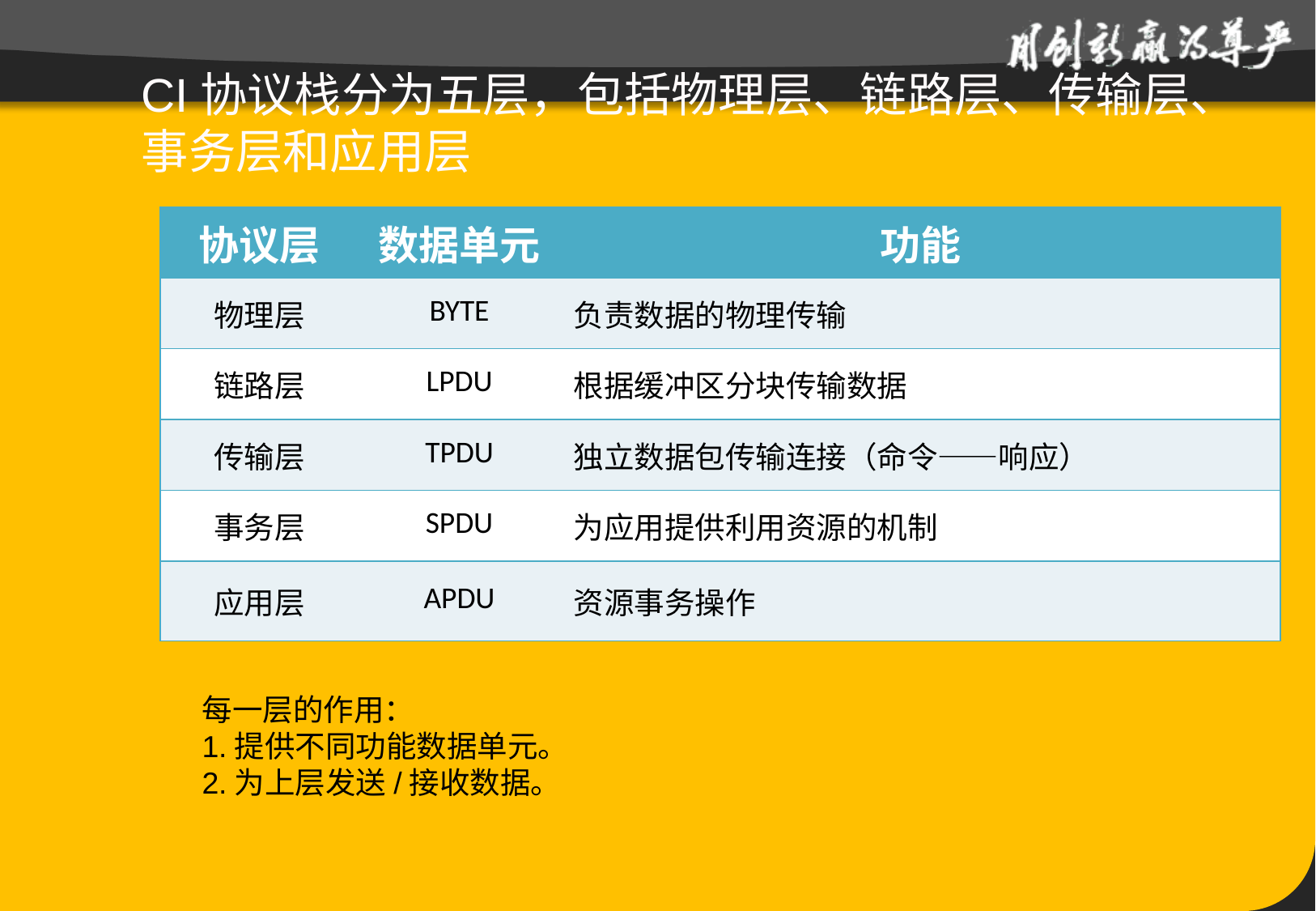

# CI协议栈分为五层，包括物理层、链路层、传输层、事务层和应用层
| 协议层 | 数据单元 | 功能 |
| --- | --- | --- |
| 物理层 | BYTE | 负责数据的物理传输 |
| 链路层 | LPDU | 根据缓冲区分块传输数据 |
| 传输层 | TPDU | 独立数据包传输连接（命令——响应） |
| 事务层 | SPDU | 为应用提供利用资源的机制 |
| 应用层 | APDU | 资源事务操作 |
每一层的作用：
1.提供不同功能数据单元。
2.为上层发送/接收数据。